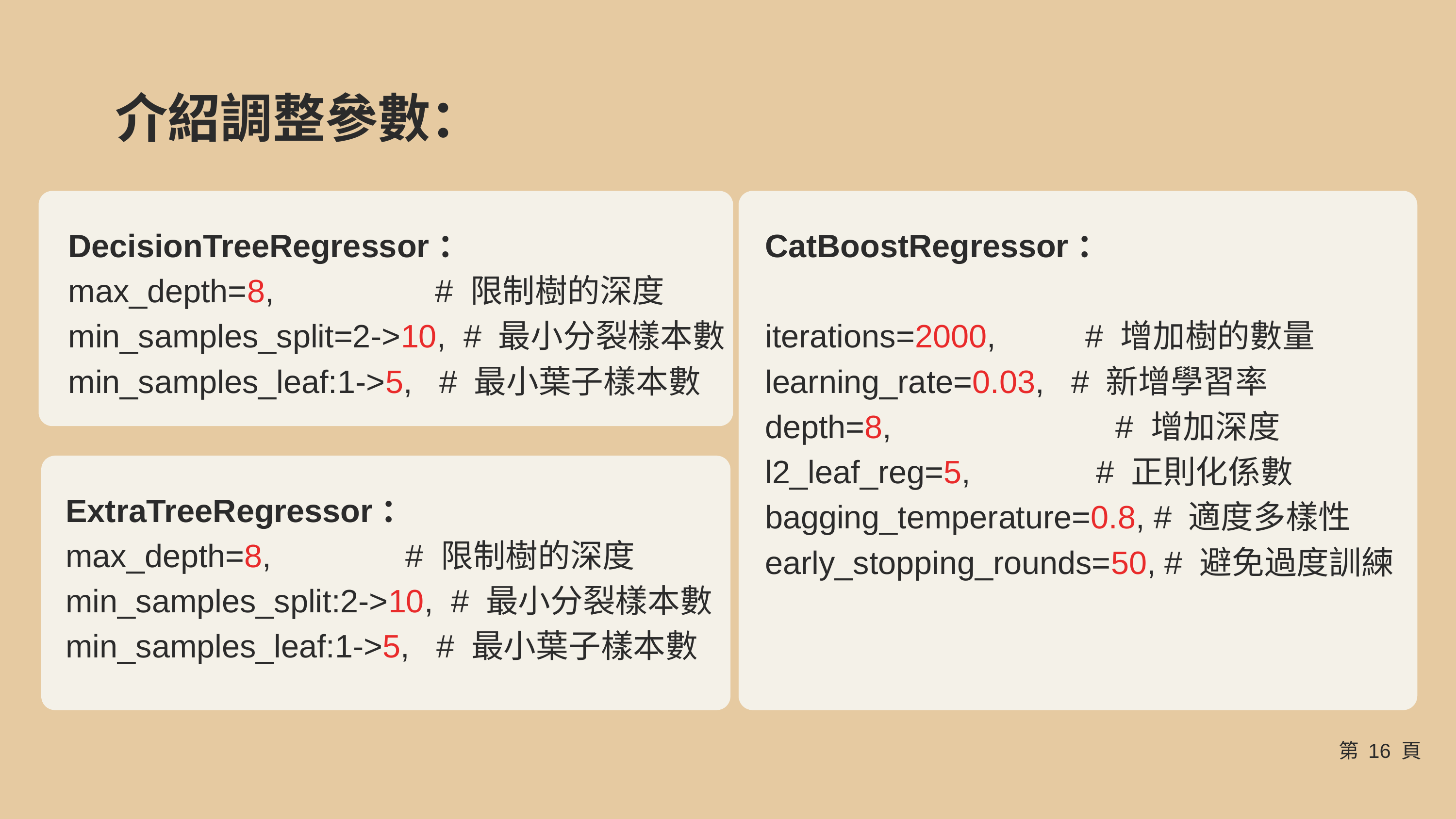

介紹調整參數：

  DecisionTreeRegressor：
  max_depth=8,                  # 限制樹的深度
  min_samples_split=2->10,  # 最小分裂樣本數
  min_samples_leaf:1->5,   # 最小葉子樣本數
  CatBoostRegressor：

  iterations=2000,          # 增加樹的數量
  learning_rate=0.03,   # 新增學習率
  depth=8,                         # 增加深度
  l2_leaf_reg=5,              # 正則化係數
  bagging_temperature=0.8, # 適度多樣性
  early_stopping_rounds=50, # 避免過度訓練

  ExtraTreeRegressor：
  max_depth=8,               # 限制樹的深度
  min_samples_split:2->10,  # 最小分裂樣本數
  min_samples_leaf:1->5,   # 最小葉子樣本數
第 16 頁